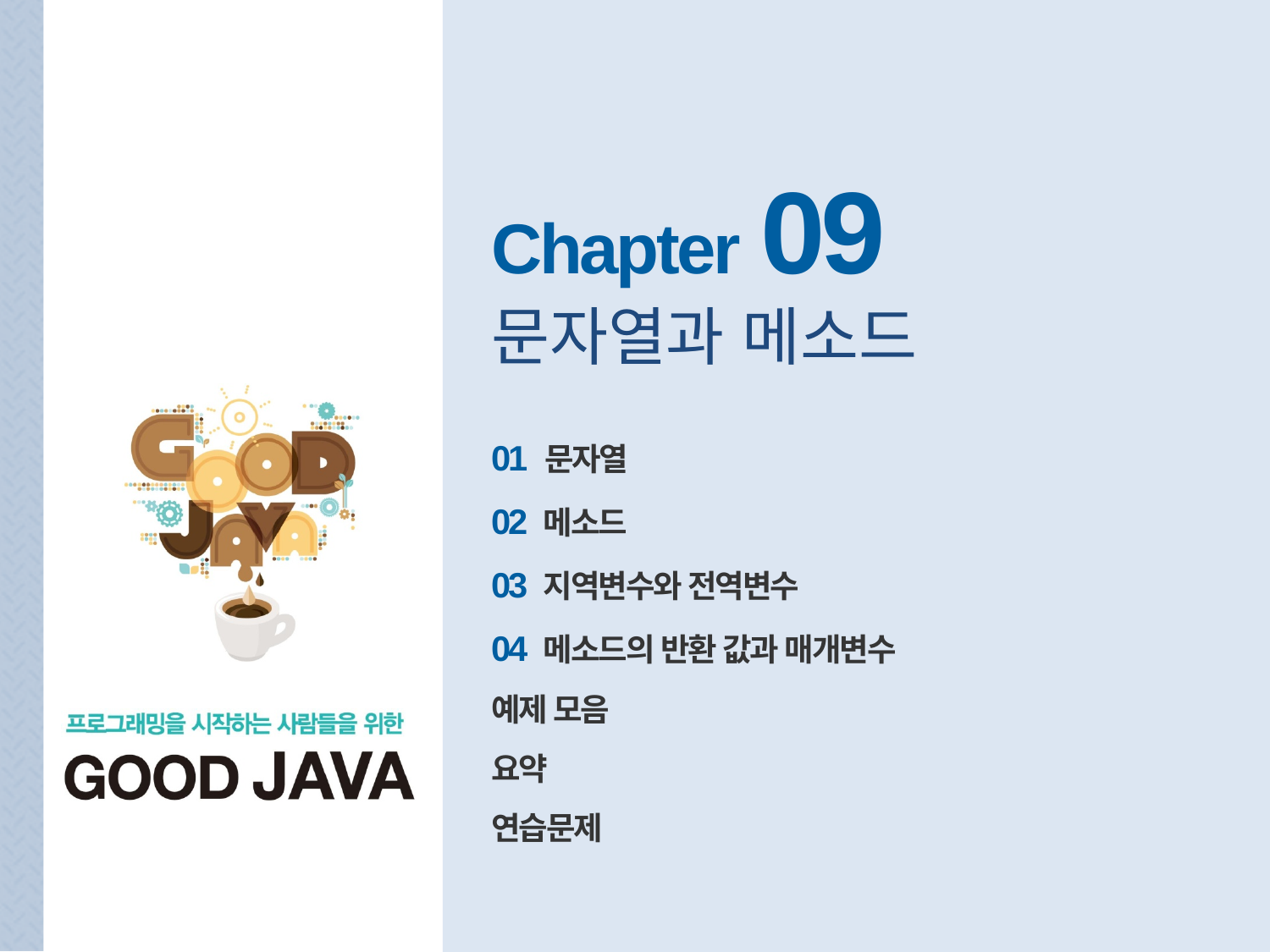

Chapter 09
문자열과 메소드
01 문자열
02 메소드
03 지역변수와 전역변수
04 메소드의 반환 값과 매개변수
예제 모음
요약
연습문제